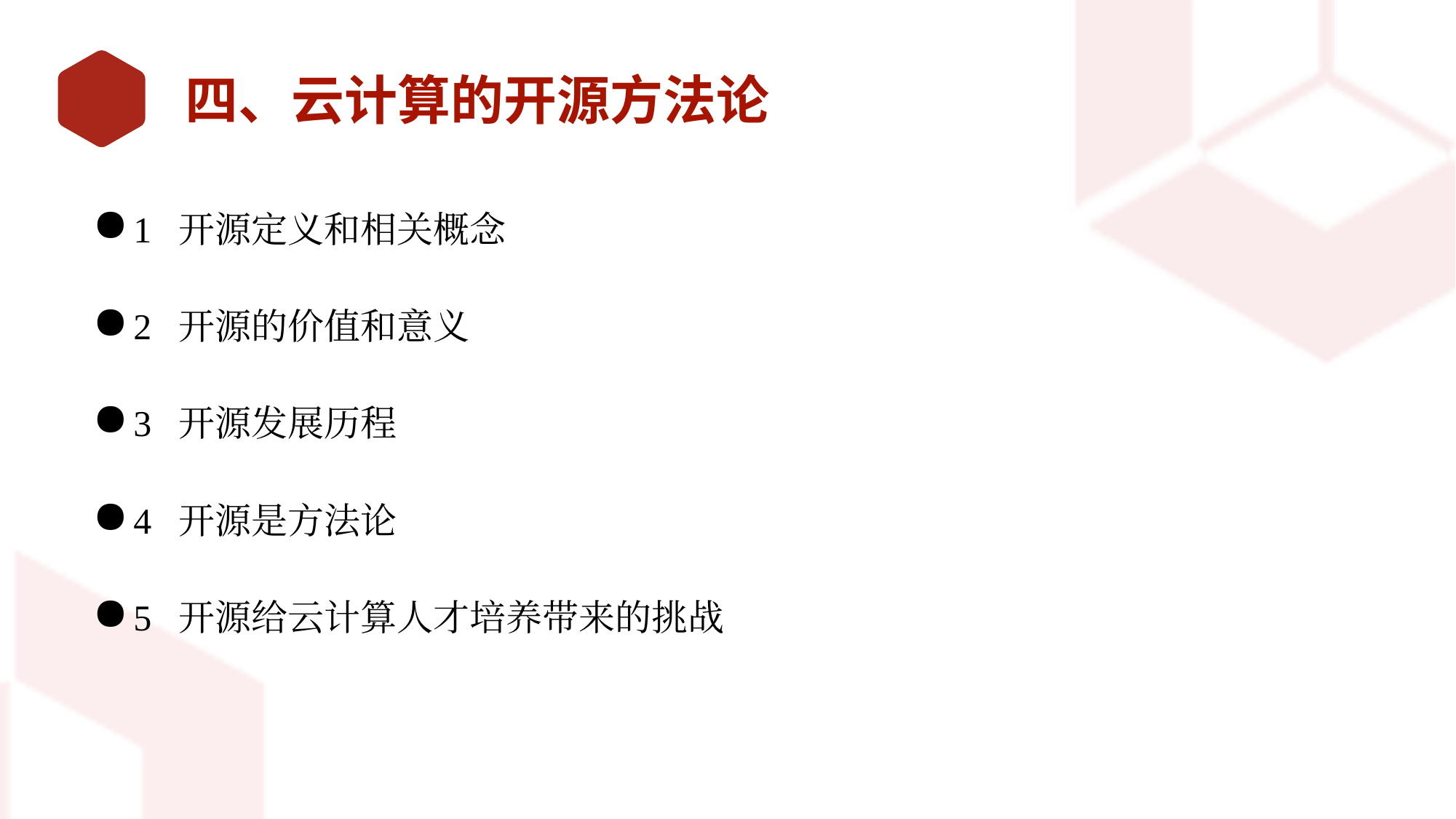

# 四、云计算的开源方法论
1  开源定义和相关概念
2  开源的价值和意义
3  开源发展历程
4  开源是方法论
5  开源给云计算人才培养带来的挑战